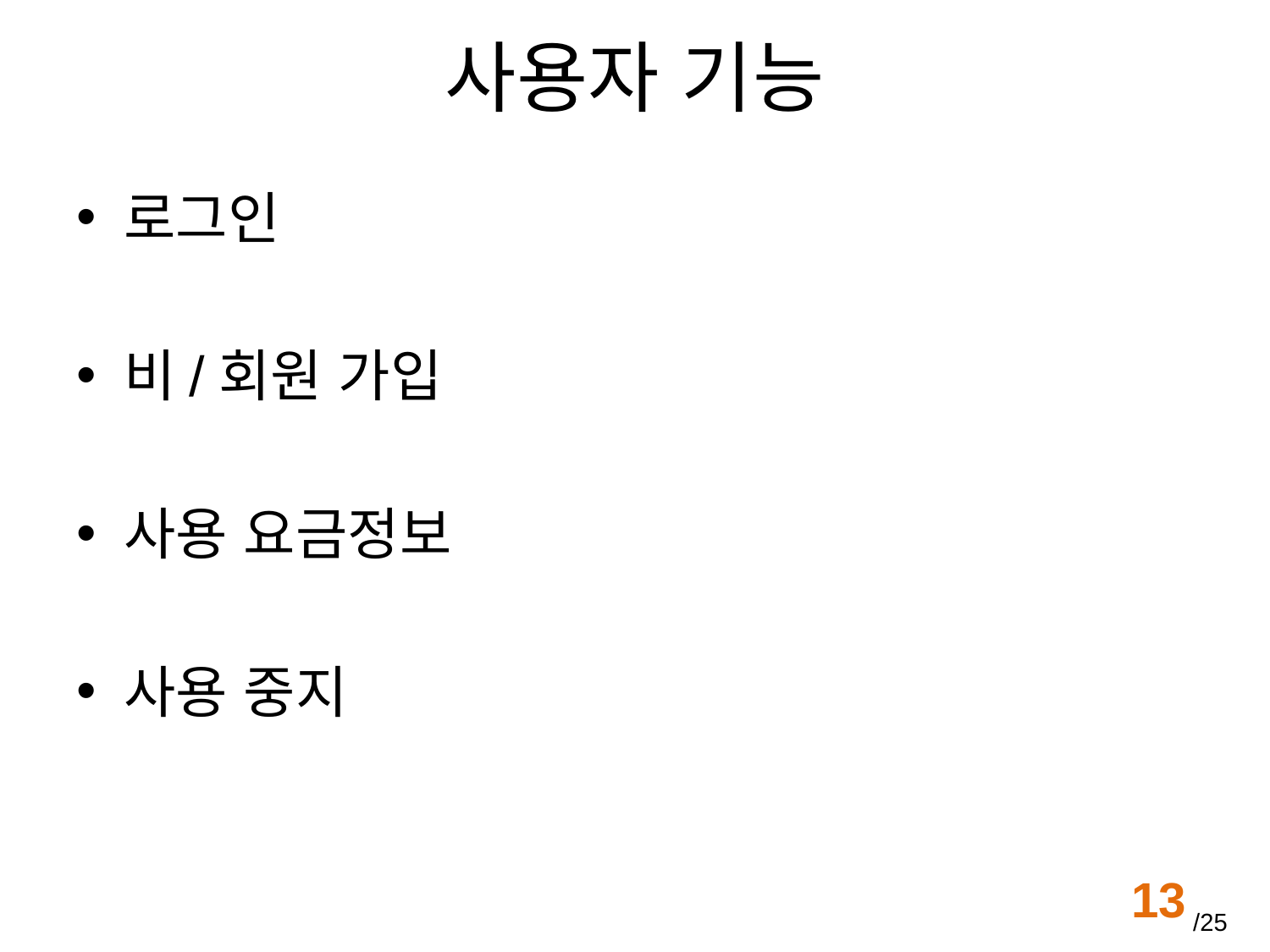

# 사용자 기능
로그인

비/회원 가입

사용 요금정보

사용 중지
13